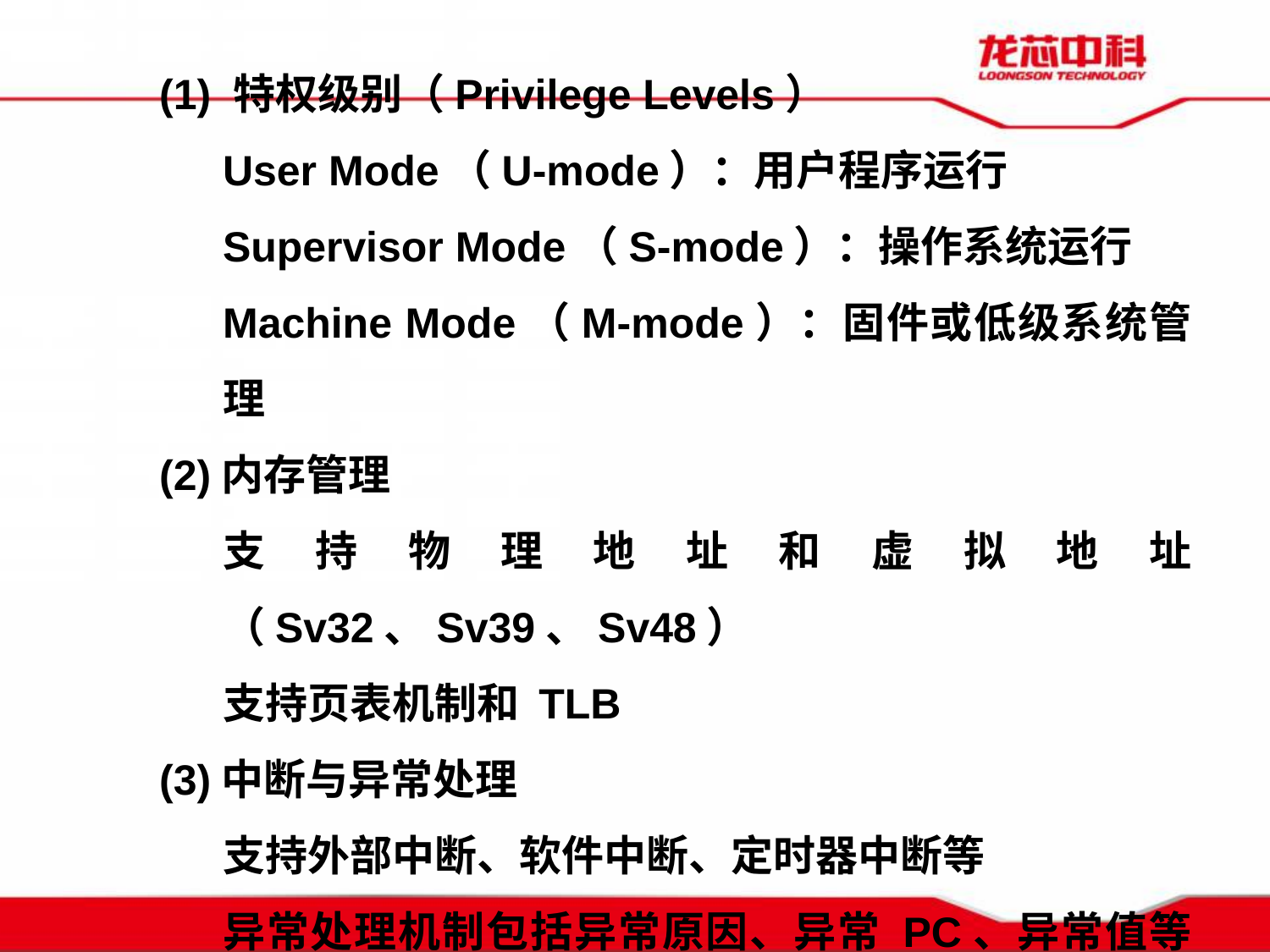

(1) 特权级别（Privilege Levels）
User Mode（U-mode）：用户程序运行
Supervisor Mode（S-mode）：操作系统运行
Machine Mode（M-mode）：固件或低级系统管理
(2)内存管理
支持物理地址和虚拟地址（Sv32、Sv39、Sv48）
支持页表机制和 TLB
(3)中断与异常处理
支持外部中断、软件中断、定时器中断等
异常处理机制包括异常原因、异常 PC、异常值等寄存器